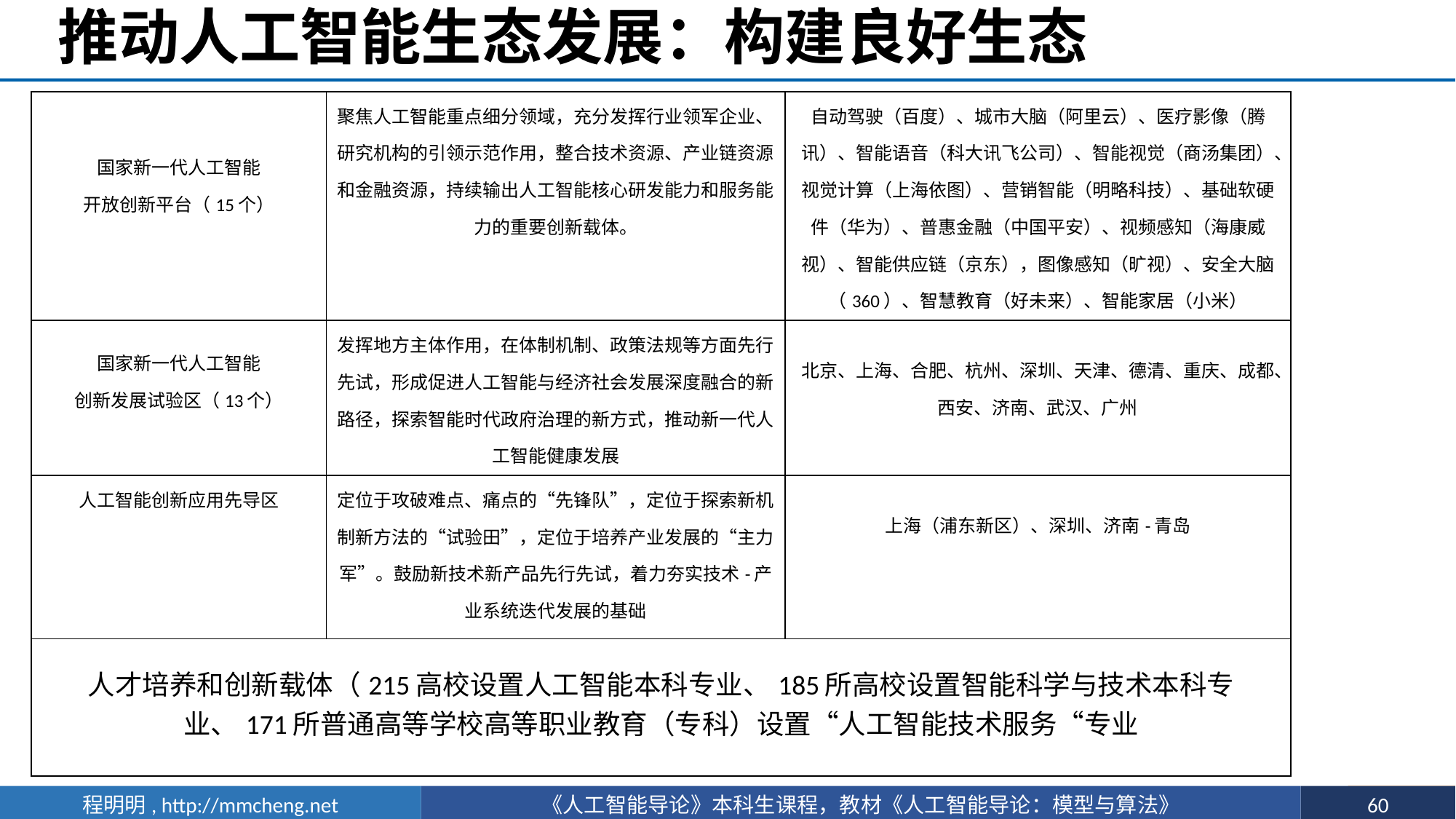

# 推动人工智能生态发展：构建良好生态
| 国家新一代人工智能 开放创新平台（15个） | 聚焦人工智能重点细分领域，充分发挥行业领军企业、研究机构的引领示范作用，整合技术资源、产业链资源和金融资源，持续输出人工智能核心研发能力和服务能力的重要创新载体。 | 自动驾驶（百度）、城市大脑（阿里云）、医疗影像（腾讯）、智能语音（科大讯飞公司）、智能视觉（商汤集团）、视觉计算（上海依图）、营销智能（明略科技）、基础软硬件（华为）、普惠金融（中国平安）、视频感知（海康威视）、智能供应链（京东），图像感知（旷视）、安全大脑（360）、智慧教育（好未来）、智能家居（小米） |
| --- | --- | --- |
| 国家新一代人工智能 创新发展试验区（13个） | 发挥地方主体作用，在体制机制、政策法规等方面先行先试，形成促进人工智能与经济社会发展深度融合的新路径，探索智能时代政府治理的新方式，推动新一代人工智能健康发展 | 北京、上海、合肥、杭州、深圳、天津、德清、重庆、成都、西安、济南、武汉、广州 |
| 人工智能创新应用先导区 | 定位于攻破难点、痛点的“先锋队”，定位于探索新机制新方法的“试验田”，定位于培养产业发展的“主力军”。鼓励新技术新产品先行先试，着力夯实技术-产业系统迭代发展的基础 | 上海（浦东新区）、深圳、济南-青岛 |
| 人才培养和创新载体（215高校设置人工智能本科专业、185所高校设置智能科学与技术本科专业、171所普通高等学校高等职业教育（专科）设置“人工智能技术服务“专业 |  |  |